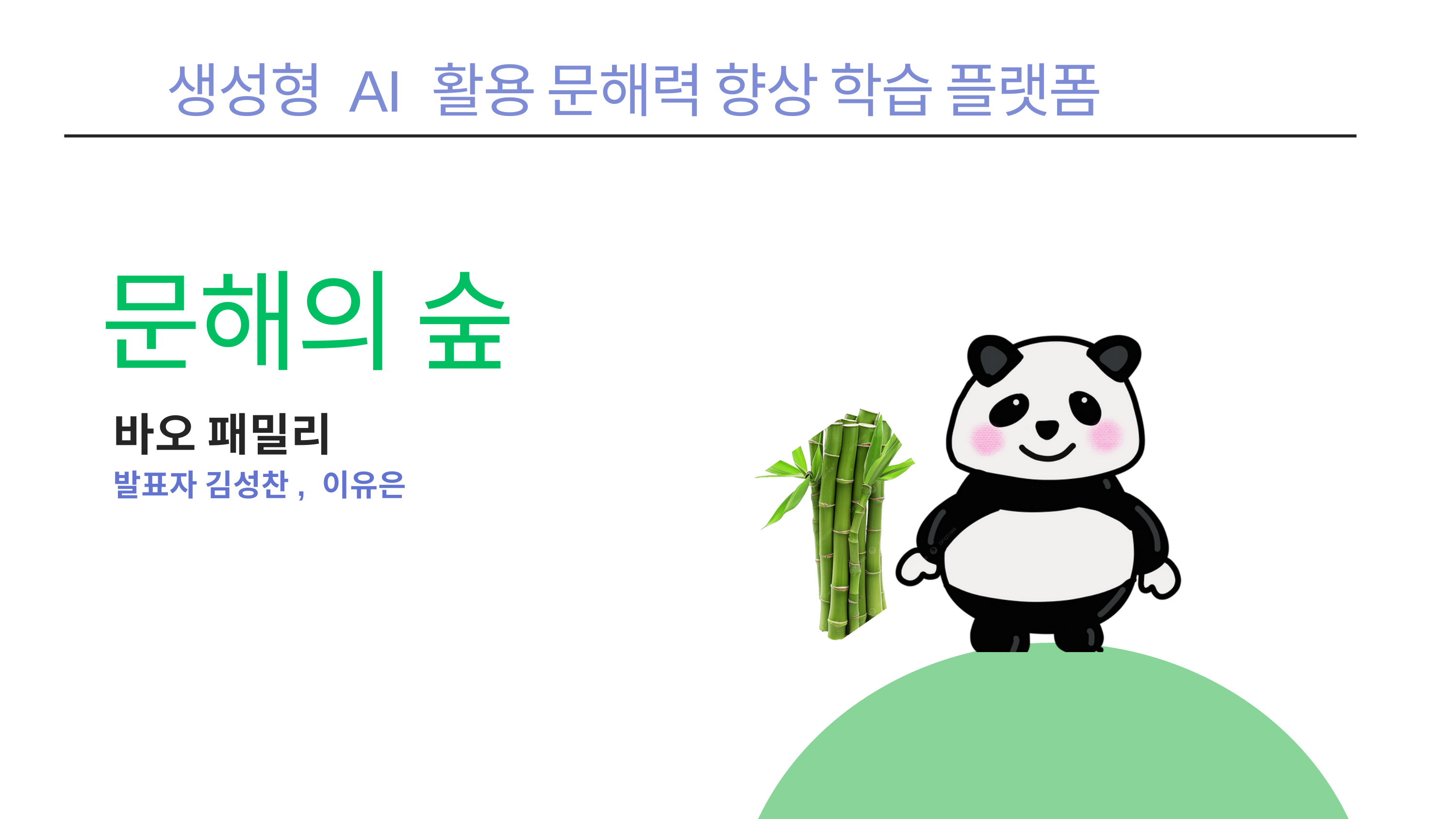

생성형 AI 활용 문해력 향상 학습 플랫폼

문해의 숲

바오 패밀리
발표자 김성찬, 이유은